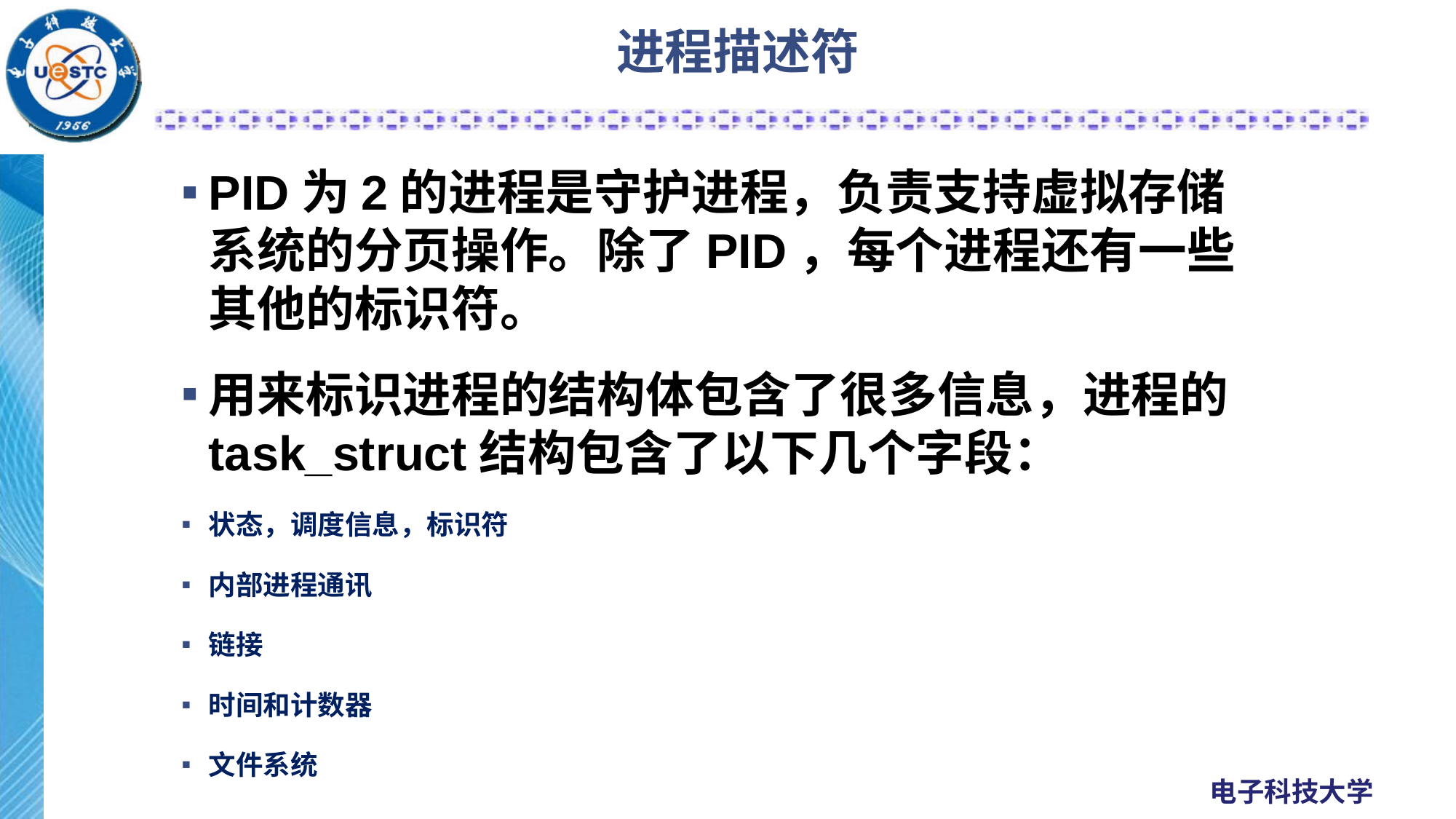

# 进程描述符
PID为2的进程是守护进程，负责支持虚拟存储系统的分页操作。除了PID，每个进程还有一些其他的标识符。
用来标识进程的结构体包含了很多信息，进程的task_struct结构包含了以下几个字段：
状态，调度信息，标识符
内部进程通讯
链接
时间和计数器
文件系统